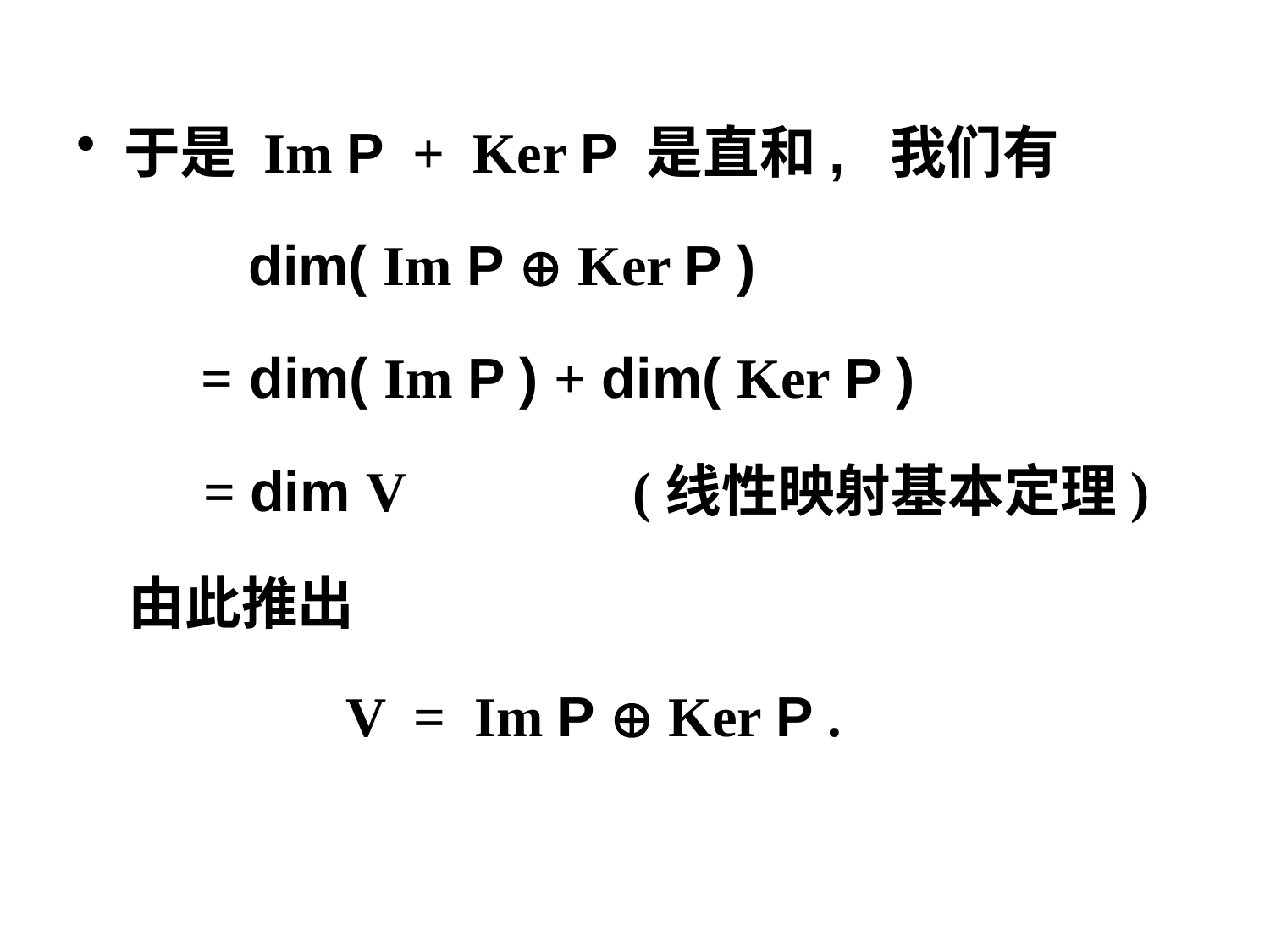

于是 Im P  +  Ker P 是直和,  我们有
           dim( Im P ⊕ Ker P )
        = dim( Im P ) + dim( Ker P )
         = dim V                (线性映射基本定理)
   由此推出
                   V  =  Im P ⊕ Ker P .